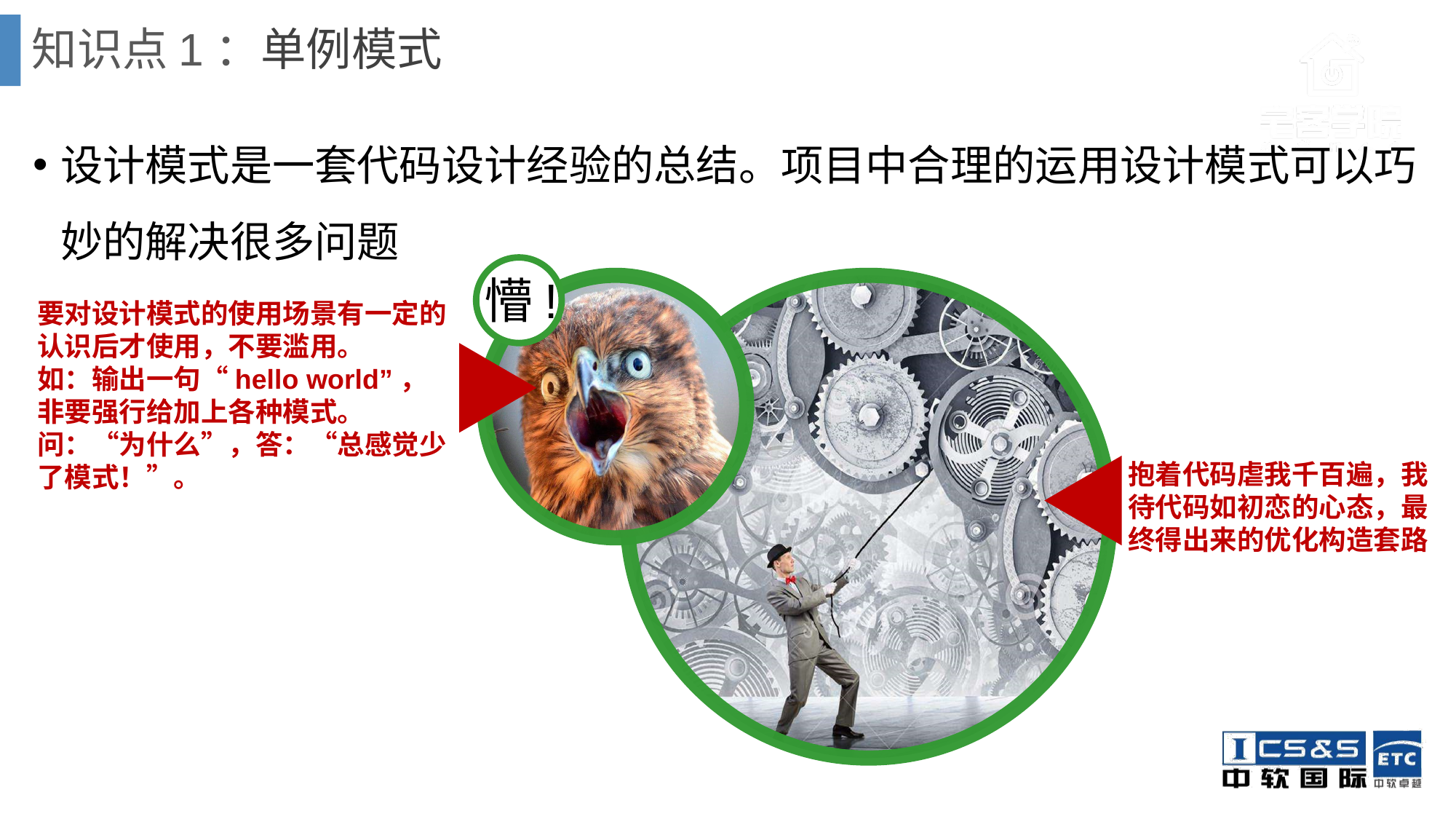

# 知识点1：单例模式
设计模式是一套代码设计经验的总结。项目中合理的运用设计模式可以巧妙的解决很多问题

懵!

要对设计模式的使用场景有一定的认识后才使用，不要滥用。
如：输出一句“hello world”，非要强行给加上各种模式。
问：“为什么”，答：“总感觉少了模式！”。

抱着代码虐我千百遍，我待代码如初恋的心态，最终得出来的优化构造套路